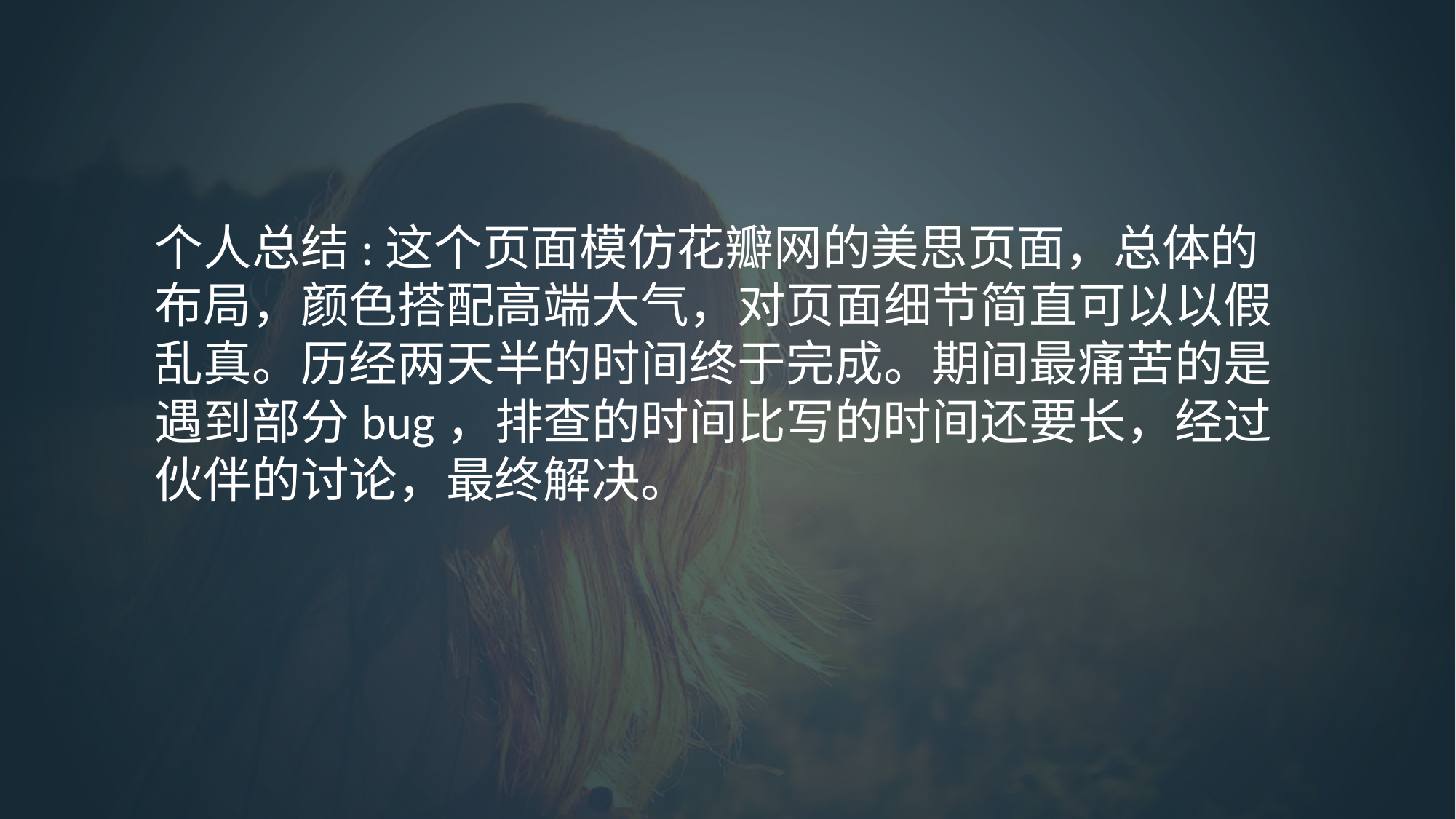

个人总结:这个页面模仿花瓣网的美思页面，总体的布局，颜色搭配高端大气，对页面细节简直可以以假乱真。历经两天半的时间终于完成。期间最痛苦的是遇到部分bug，排查的时间比写的时间还要长，经过伙伴的讨论，最终解决。